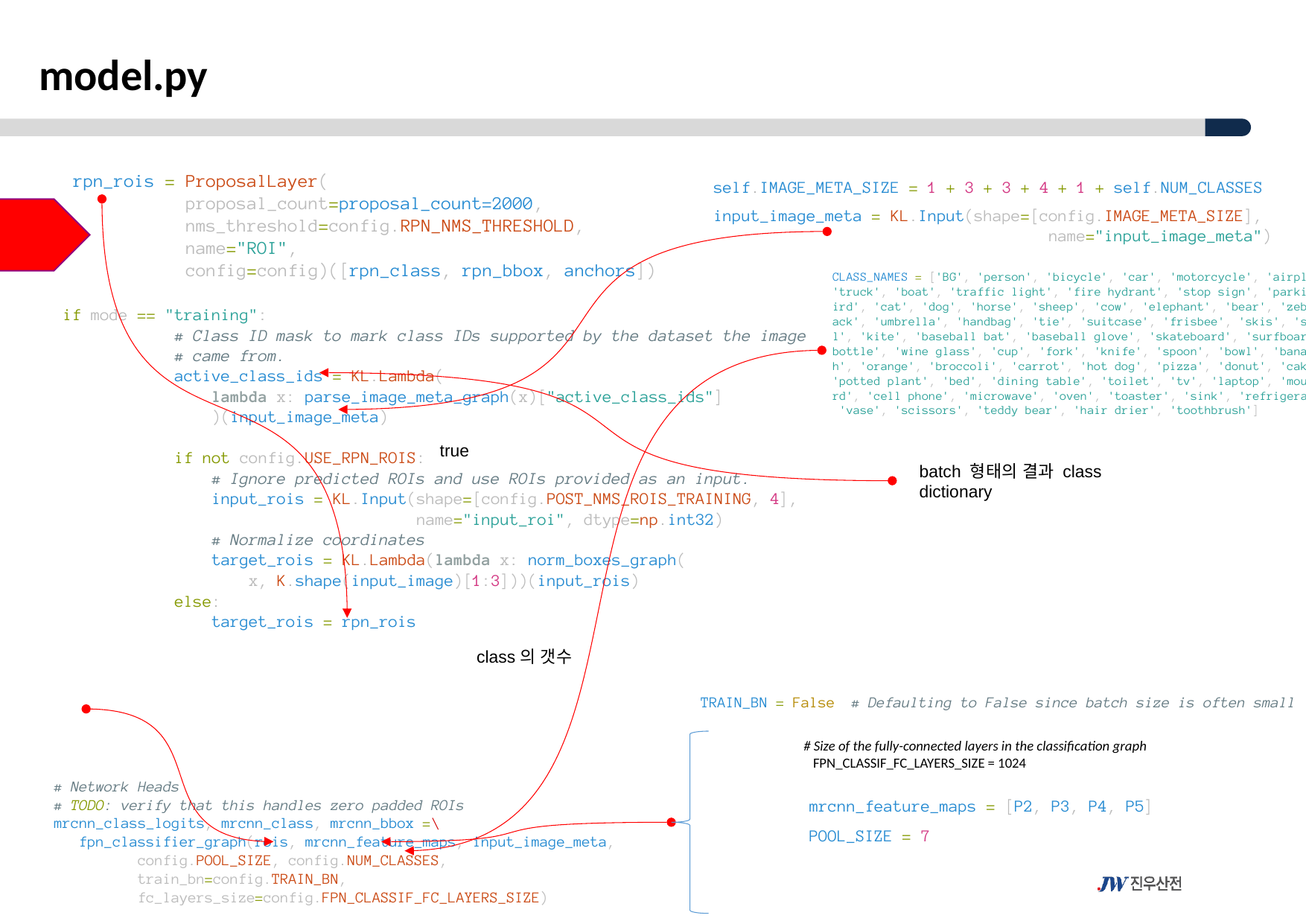

model.py
 rpn_rois = ProposalLayer(
            proposal_count=proposal_count=2000,
            nms_threshold=config.RPN_NMS_THRESHOLD,
            name="ROI",
            config=config)([rpn_class, rpn_bbox, anchors])
self.IMAGE_META_SIZE = 1 + 3 + 3 + 4 + 1 + self.NUM_CLASSES

input_image_meta = KL.Input(shape=[config.IMAGE_META_SIZE],
                                    name="input_image_meta")
CLASS_NAMES = ['BG', 'person', 'bicycle', 'car', 'motorcycle', 'airplane', 'bus', 'train', 'truck', 'boat', 'traffic light', 'fire hydrant', 'stop sign', 'parking meter', 'bench', 'bird', 'cat', 'dog', 'horse', 'sheep', 'cow', 'elephant', 'bear', 'zebra', 'giraffe', 'backpack', 'umbrella', 'handbag', 'tie', 'suitcase', 'frisbee', 'skis', 'snowboard', 'sports ball', 'kite', 'baseball bat', 'baseball glove', 'skateboard', 'surfboard', 'tennis racket', 'bottle', 'wine glass', 'cup', 'fork', 'knife', 'spoon', 'bowl', 'banana', 'apple', 'sandwich', 'orange', 'broccoli', 'carrot', 'hot dog', 'pizza', 'donut', 'cake', 'chair', 'couch', 'potted plant', 'bed', 'dining table', 'toilet', 'tv', 'laptop', 'mouse', 'remote', 'keyboard', 'cell phone', 'microwave', 'oven', 'toaster', 'sink', 'refrigerator', 'book', 'clock', 'vase', 'scissors', 'teddy bear', 'hair drier', 'toothbrush']

if mode == "training":
            # Class ID mask to mark class IDs supported by the dataset the image
            # came from.
            active_class_ids = KL.Lambda(
                lambda x: parse_image_meta_graph(x)["active_class_ids"]
                )(input_image_meta)
            if not config.USE_RPN_ROIS:
                # Ignore predicted ROIs and use ROIs provided as an input.
                input_rois = KL.Input(shape=[config.POST_NMS_ROIS_TRAINING, 4],
                                      name="input_roi", dtype=np.int32)
                # Normalize coordinates
                target_rois = KL.Lambda(lambda x: norm_boxes_graph(
                    x, K.shape(input_image)[1:3]))(input_rois)
            else:
                target_rois = rpn_rois
true
batch 형태의 결과 class dictionary
class의 갯수
TRAIN_BN = False  # Defaulting to False since batch size is often small

 # Size of the fully-connected layers in the classification graph
    FPN_CLASSIF_FC_LAYERS_SIZE = 1024
 # Network Heads
 # TODO: verify that this handles zero padded ROIs
 mrcnn_class_logits, mrcnn_class, mrcnn_bbox =\
    fpn_classifier_graph(rois, mrcnn_feature_maps, input_image_meta,
           config.POOL_SIZE, config.NUM_CLASSES,
           train_bn=config.TRAIN_BN,
           fc_layers_size=config.FPN_CLASSIF_FC_LAYERS_SIZE)
mrcnn_feature_maps = [P2, P3, P4, P5]
 POOL_SIZE = 7